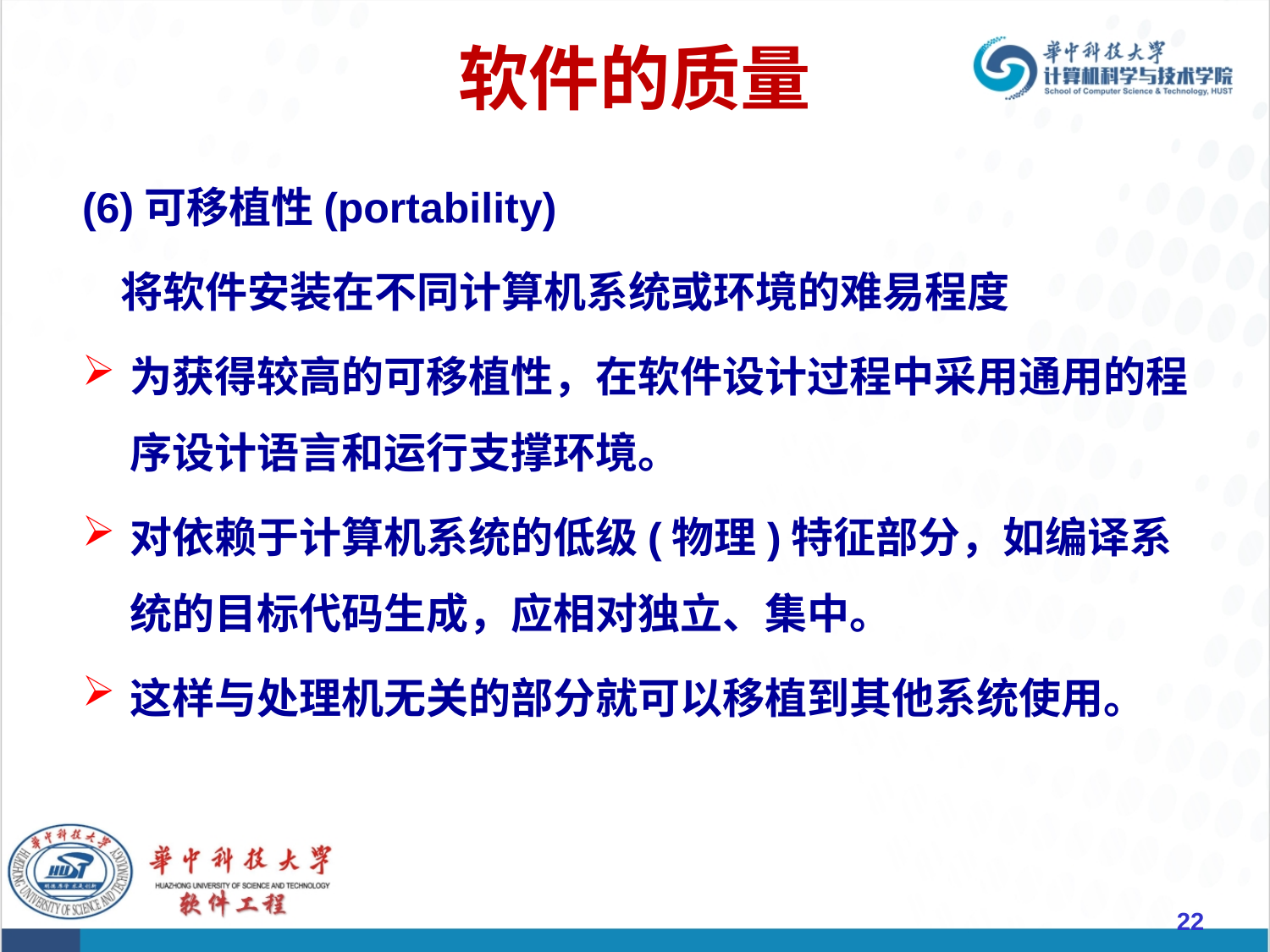

# 软件的质量
(6)可移植性(portability)
   将软件安装在不同计算机系统或环境的难易程度
为获得较高的可移植性，在软件设计过程中采用通用的程序设计语言和运行支撑环境。
对依赖于计算机系统的低级(物理)特征部分，如编译系统的目标代码生成，应相对独立、集中。
这样与处理机无关的部分就可以移植到其他系统使用。
22